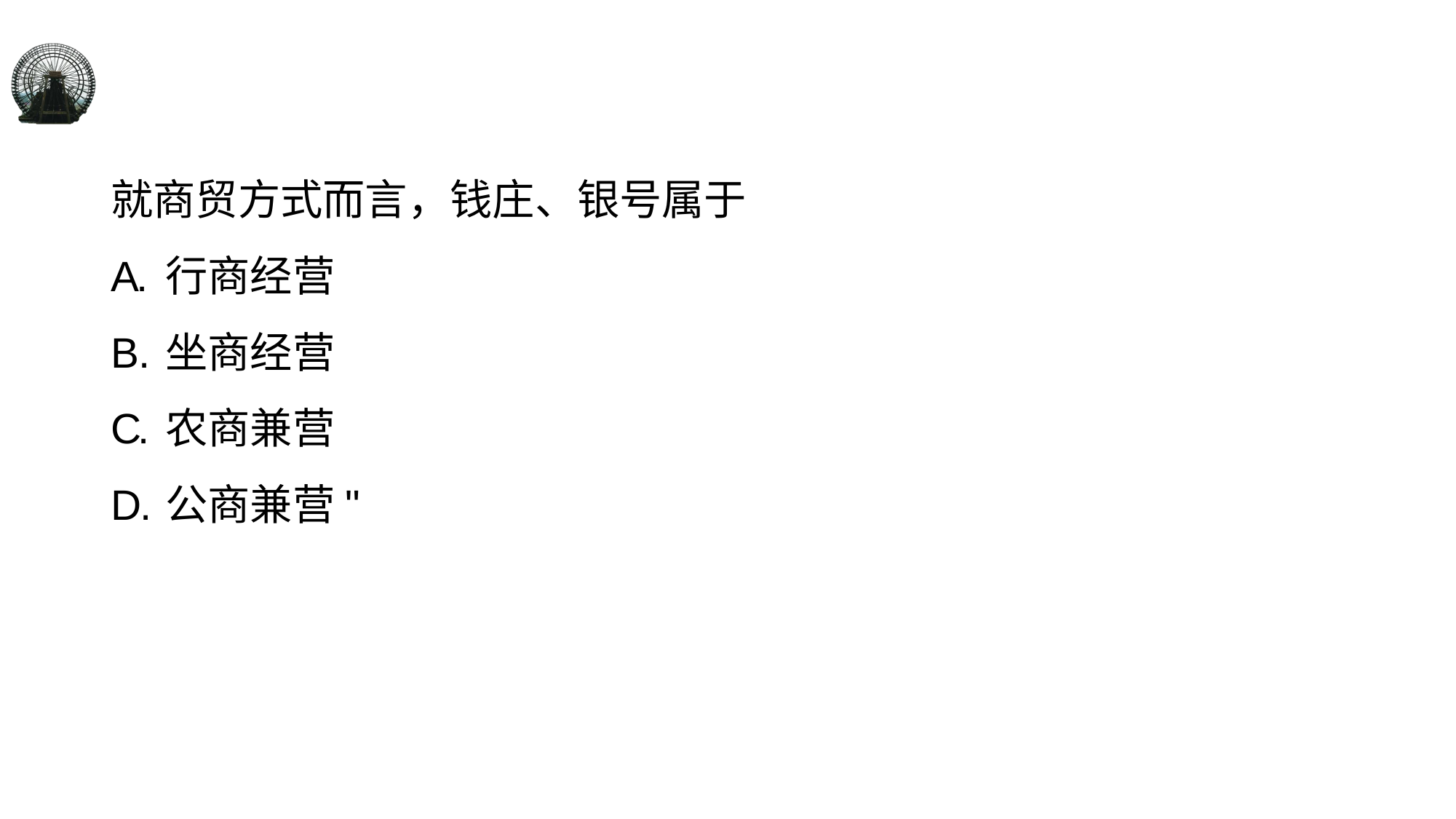

#
就商贸方式而言，钱庄、银号属于
行商经营
坐商经营
农商兼营
公商兼营"
58